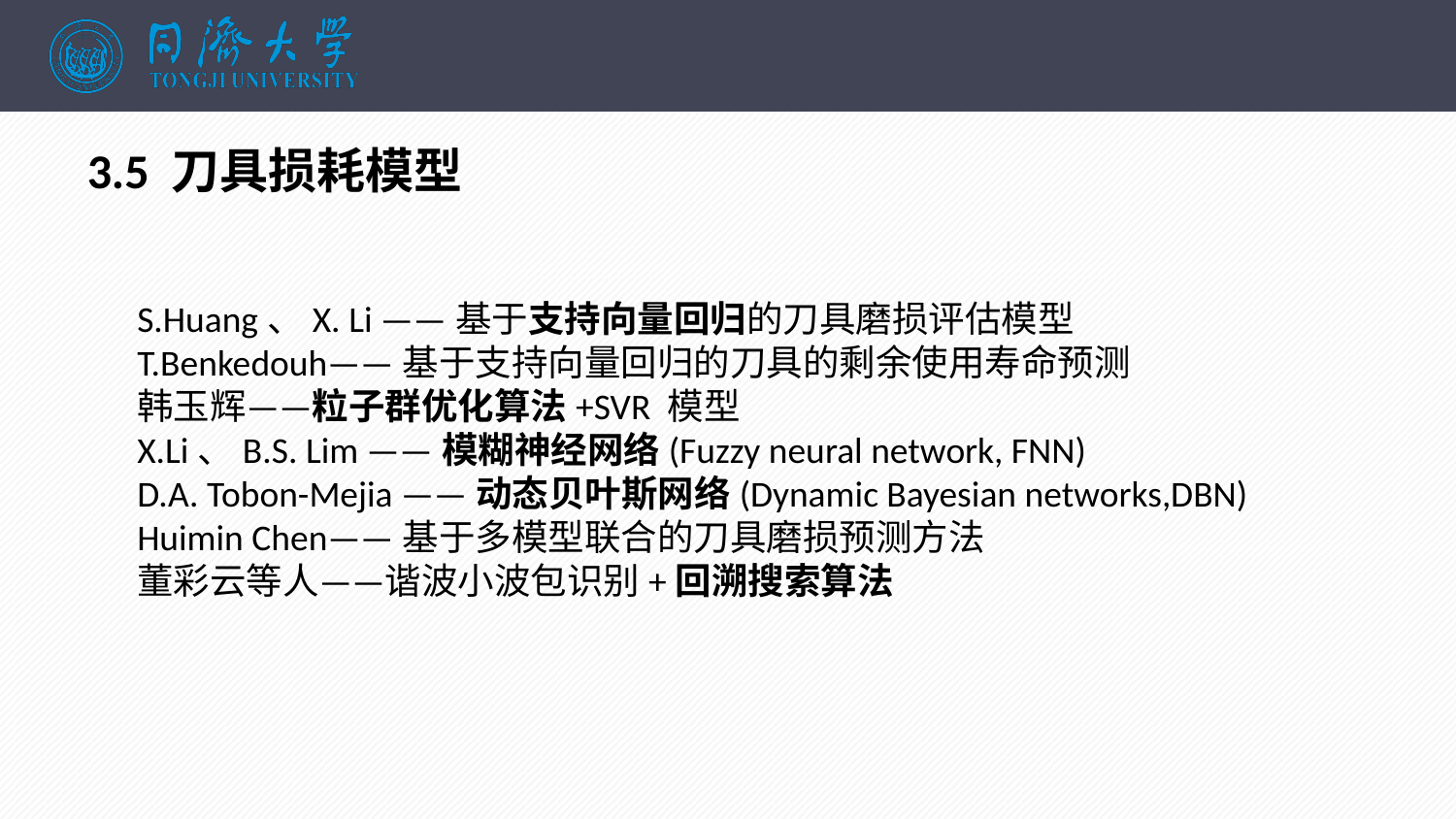

3.5 刀具损耗模型
S.Huang、X. Li ——基于支持向量回归的刀具磨损评估模型
T.Benkedouh——基于支持向量回归的刀具的剩余使用寿命预测
韩玉辉——粒子群优化算法+SVR 模型
X.Li、B.S. Lim ——模糊神经网络(Fuzzy neural network, FNN)
D.A. Tobon-Mejia ——动态贝叶斯网络(Dynamic Bayesian networks,DBN)
Huimin Chen——基于多模型联合的刀具磨损预测方法
董彩云等人——谐波小波包识别+回溯搜索算法